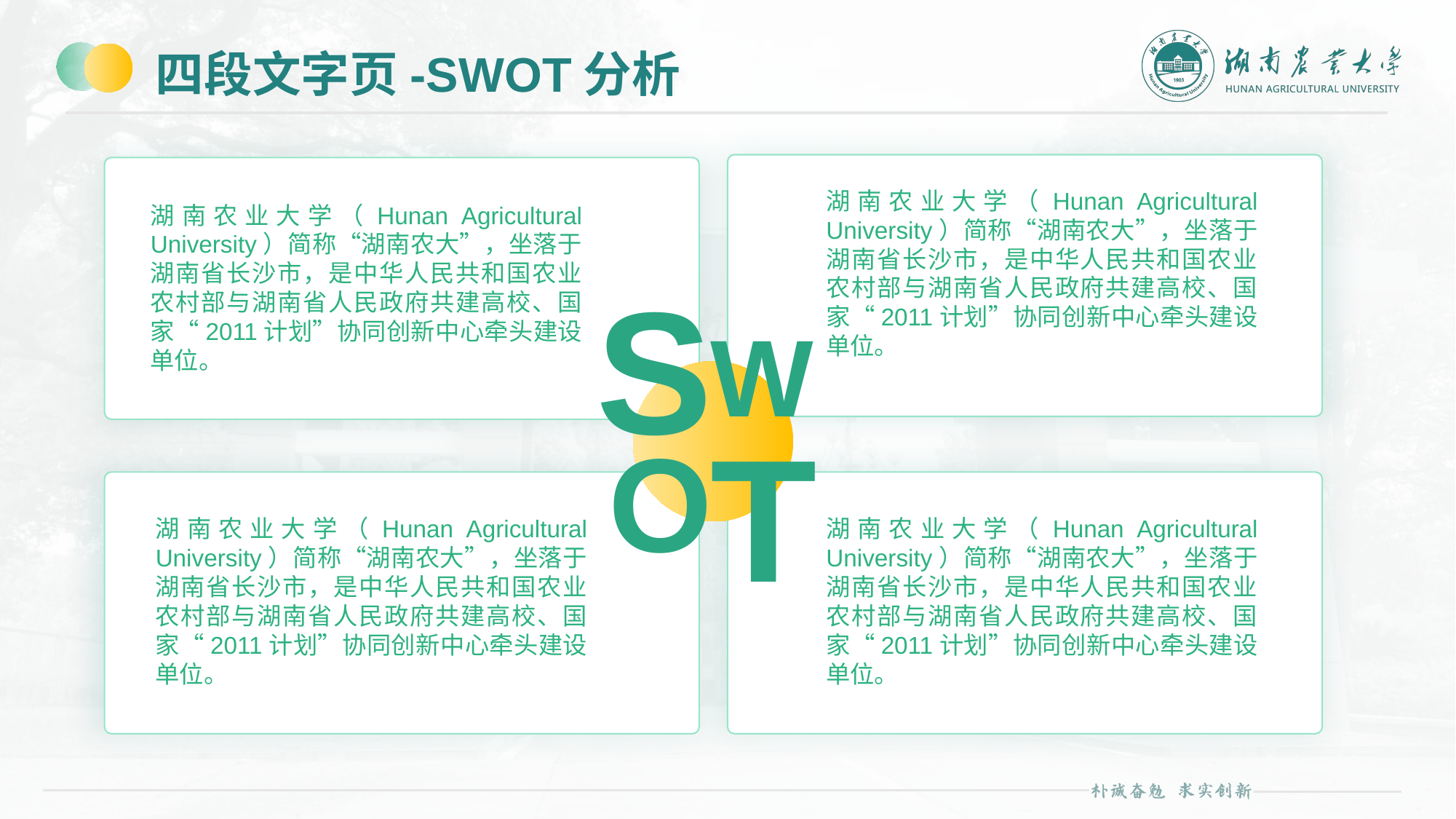

# 四段文字页-SWOT分析

湖南农业大学（Hunan Agricultural University）简称“湖南农大”，坐落于湖南省长沙市，是中华人民共和国农业农村部与湖南省人民政府共建高校、国家“2011计划”协同创新中心牵头建设单位。
湖南农业大学（Hunan Agricultural University）简称“湖南农大”，坐落于湖南省长沙市，是中华人民共和国农业农村部与湖南省人民政府共建高校、国家“2011计划”协同创新中心牵头建设单位。
S
W
T
O

湖南农业大学（Hunan Agricultural University）简称“湖南农大”，坐落于湖南省长沙市，是中华人民共和国农业农村部与湖南省人民政府共建高校、国家“2011计划”协同创新中心牵头建设单位。
湖南农业大学（Hunan Agricultural University）简称“湖南农大”，坐落于湖南省长沙市，是中华人民共和国农业农村部与湖南省人民政府共建高校、国家“2011计划”协同创新中心牵头建设单位。